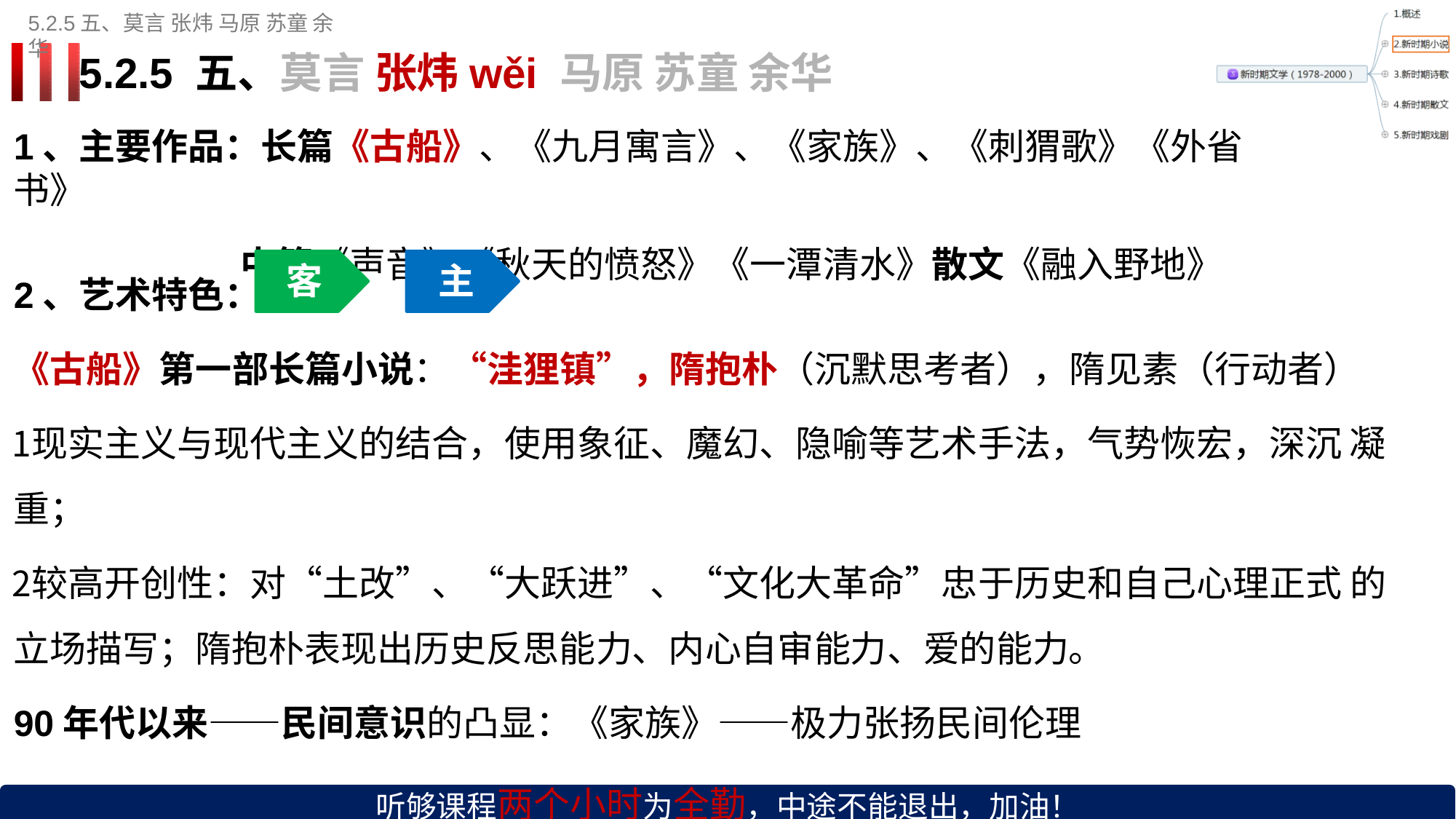

5.2.5五、莫言张炜 马原 苏童 余华

# 5.2.5 五、莫言 张炜wěi 马原 苏童 余华
1、主要作品：长篇《古船》、《九月寓言》、《家族》、《刺猬歌》《外省书》
中篇《声音》《秋天的愤怒》《一潭清水》散文《融入野地》

客	主
2、艺术特色：
《古船》第一部长篇小说：“洼狸镇”，隋抱朴（沉默思考者），隋见素（行动者）
现实主义与现代主义的结合，使用象征、魔幻、隐喻等艺术手法，气势恢宏，深沉 凝重；
较高开创性：对“土改”、“大跃进”、“文化大革命”忠于历史和自己心理正式 的立场描写；隋抱朴表现出历史反思能力、内心自审能力、爱的能力。
90年代以来——民间意识的凸显：《家族》——极力张扬民间伦理

听够课程两个小时为全勤，中途不能退出，加油！